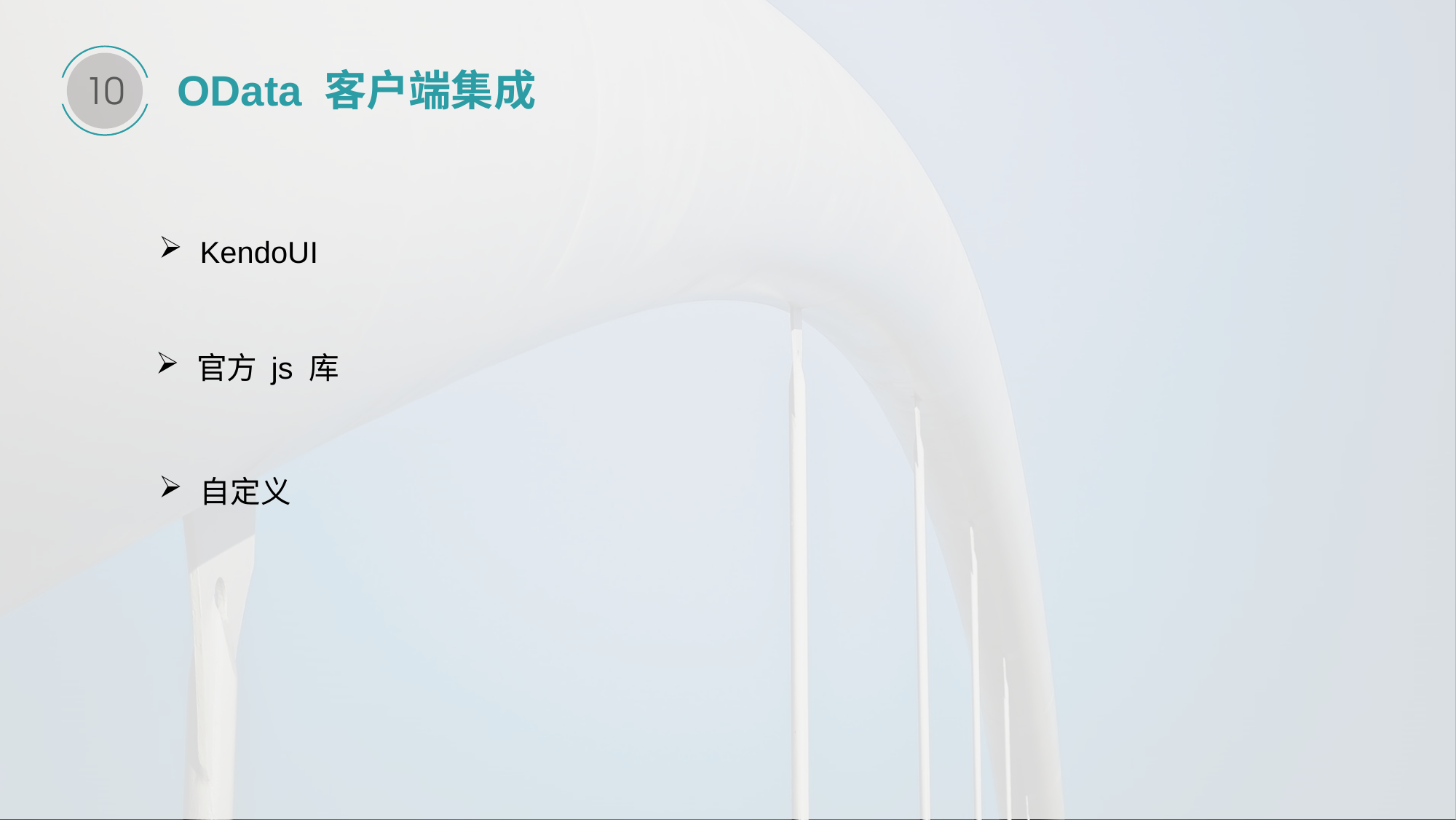

10
OData 客户端集成
KendoUI
官方 js 库
自定义